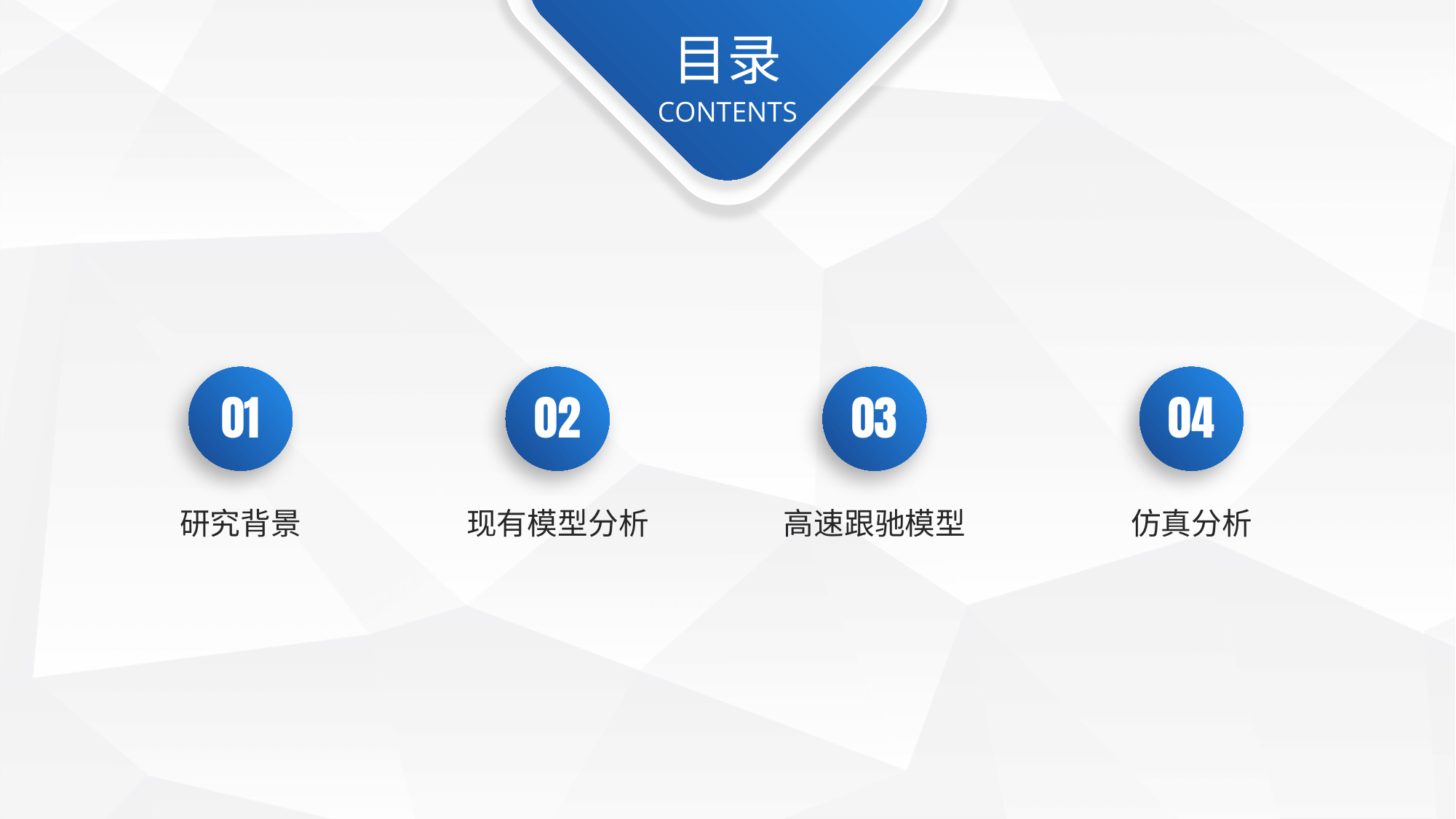

目录
CONTENTS
01
研究背景
02
现有模型分析
03
高速跟驰模型
04
仿真分析